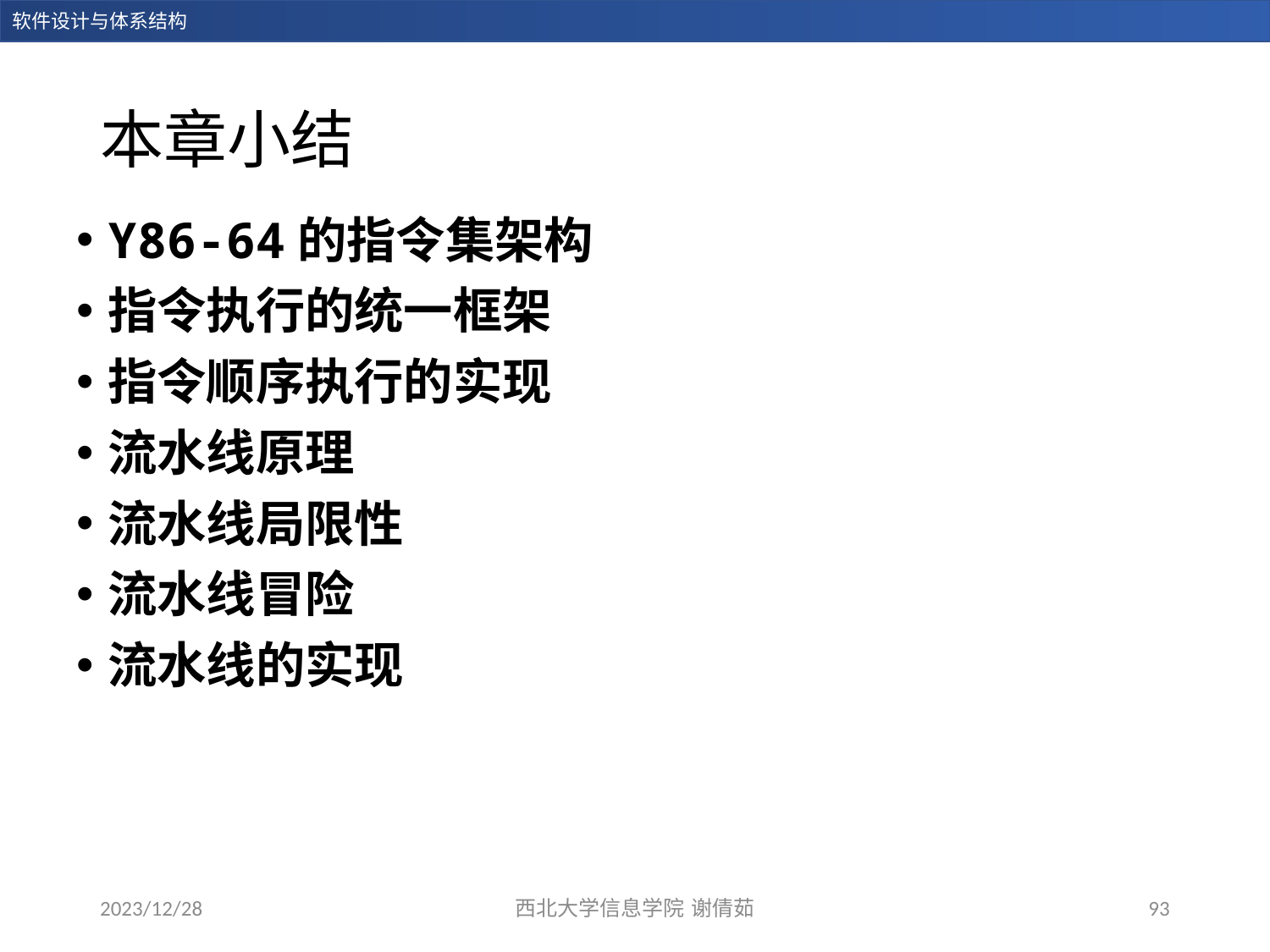

# 本章小结
Y86-64的指令集架构
指令执行的统一框架
指令顺序执行的实现
流水线原理
流水线局限性
流水线冒险
流水线的实现
2023/12/28
西北大学信息学院 谢倩茹
93